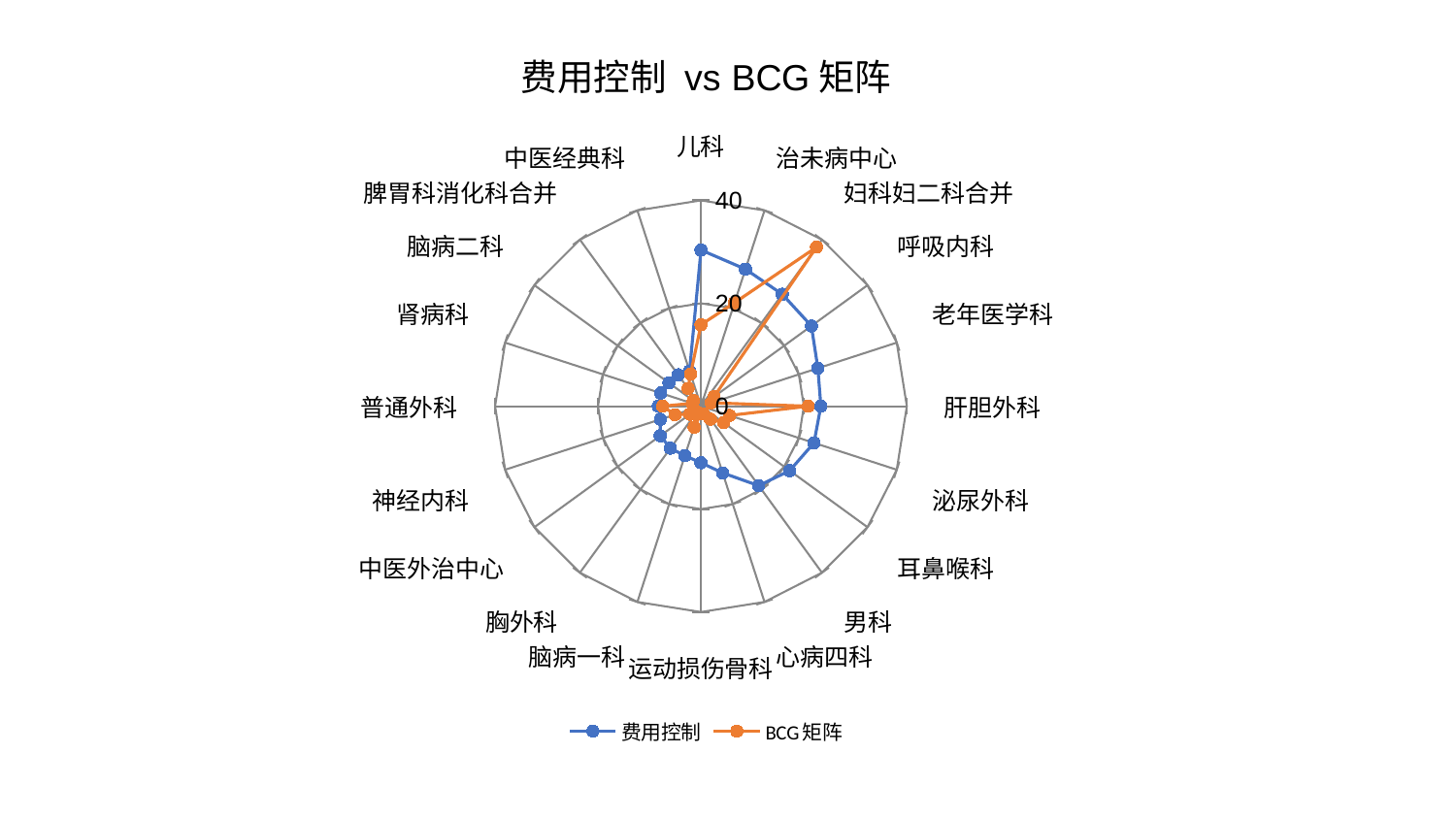

### Chart: 费用控制 vs BCG矩阵

| Category | 费用控制 | BCG矩阵 |
|---|---|---|
| 儿科 | 30.3543170759894 | 15.838176269085658 |
| 治未病中心 | 28.000756165466274 | 21.138740432320134 |
| 妇科妇二科合并 | 26.888383745007868 | 38.200443941197506 |
| 呼吸内科 | 26.537075529974324 | 3.172212835229697 |
| 老年医学科 | 23.89102295874879 | 2.1216499495258376 |
| 肝胆外科 | 23.29896722562256 | 20.862700077844217 |
| 泌尿外科 | 23.093306108769408 | 5.844378116278682 |
| 耳鼻喉科 | 21.319550603347476 | 5.425889740090743 |
| 男科 | 19.09310957143805 | 3.1427577790153576 |
| 心病四科 | 13.63963853756517 | 1.5279603976756455 |
| 运动损伤骨科 | 10.99379344332718 | 1.4992732187282385 |
| 脑病一科 | 10.122803096364105 | 4.287357657953661 |
| 胸外科 | 10.095965835198212 | 1.4004519651788747 |
| 中医外治中心 | 9.786577052004692 | 2.6646302735262575 |
| 神经内科 | 8.299896172247193 | 5.315436403124729 |
| 普通外科 | 8.290587531230042 | 7.437758588095189 |
| 肾病科 | 8.23864747717662 | 1.771431065827891 |
| 脑病二科 | 7.71459941612163 | 1.8234671527604909 |
| 脾胃科消化科合并 | 7.554010461475136 | 4.269385122668163 |
| 中医经典科 | 7.196776788661434 | 6.557140332661335 |
70